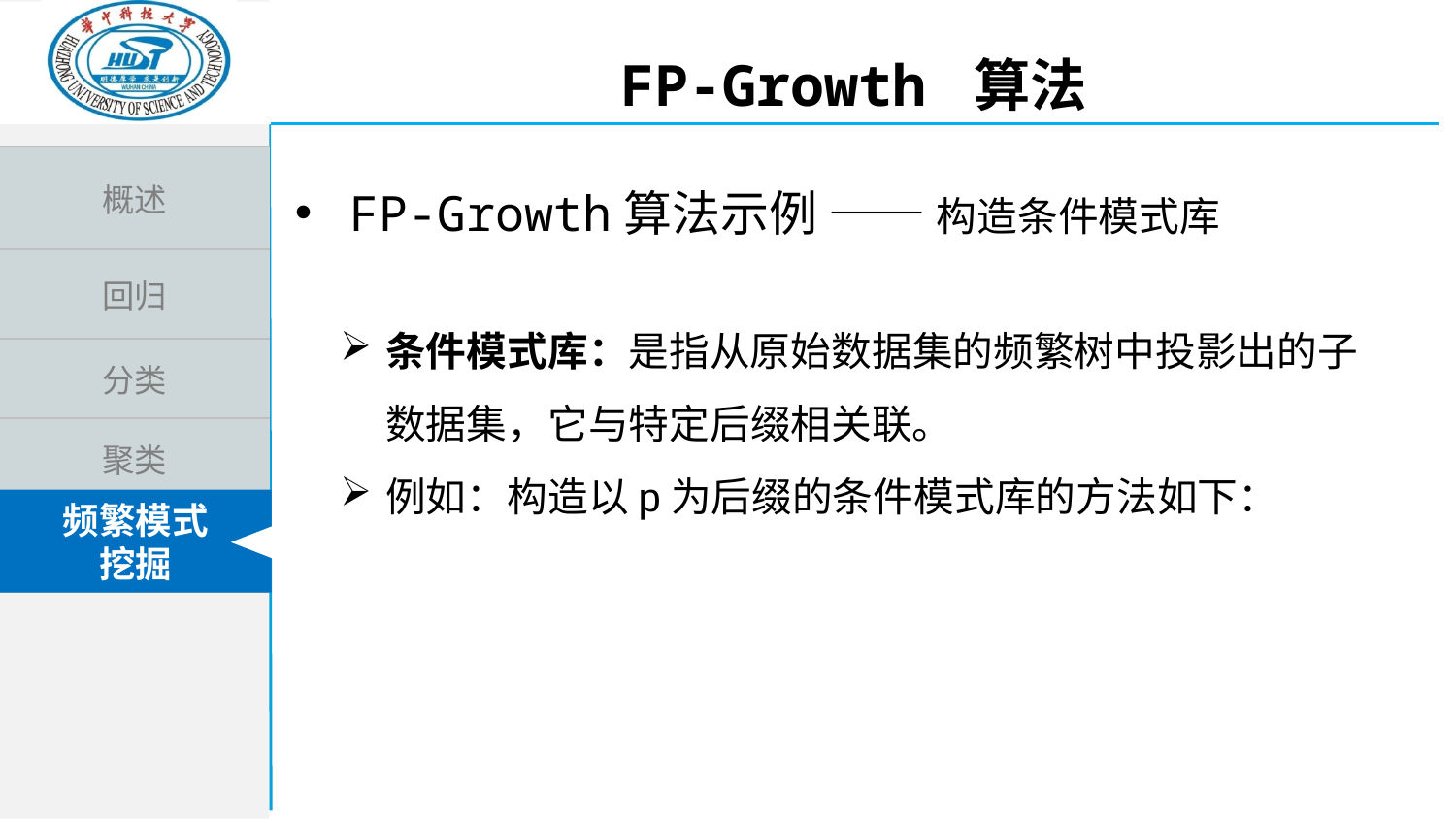

FP-Growth 算法
FP-Growth算法示例 —— 构造条件模式库
条件模式库：是指从原始数据集的频繁树中投影出的子数据集，它与特定后缀相关联。
例如：构造以p为后缀的条件模式库的方法如下：